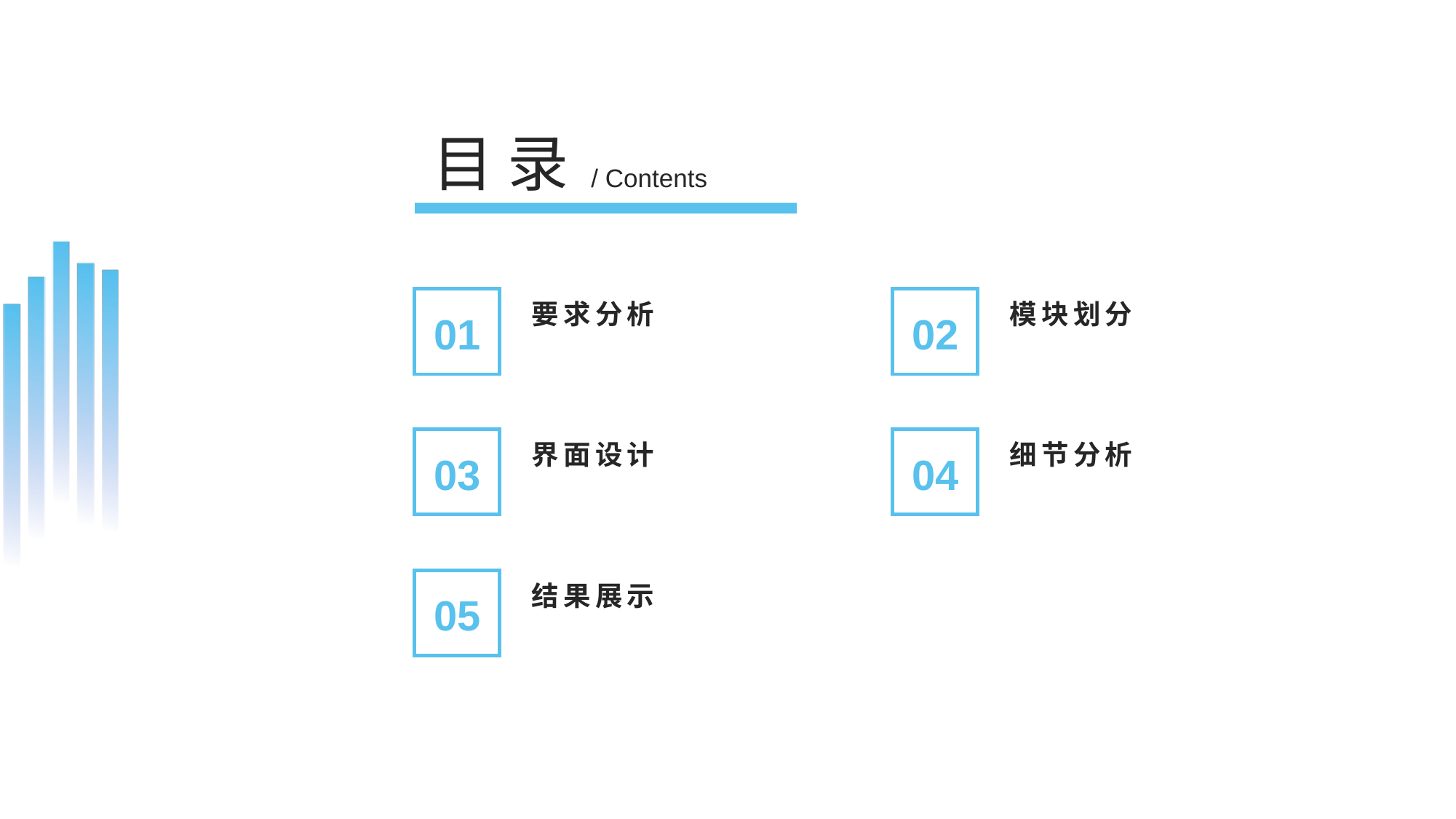

目 录
/ Contents

要求分析
模块划分

01
02
界面设计
细节分析

03
04
结果展示

05